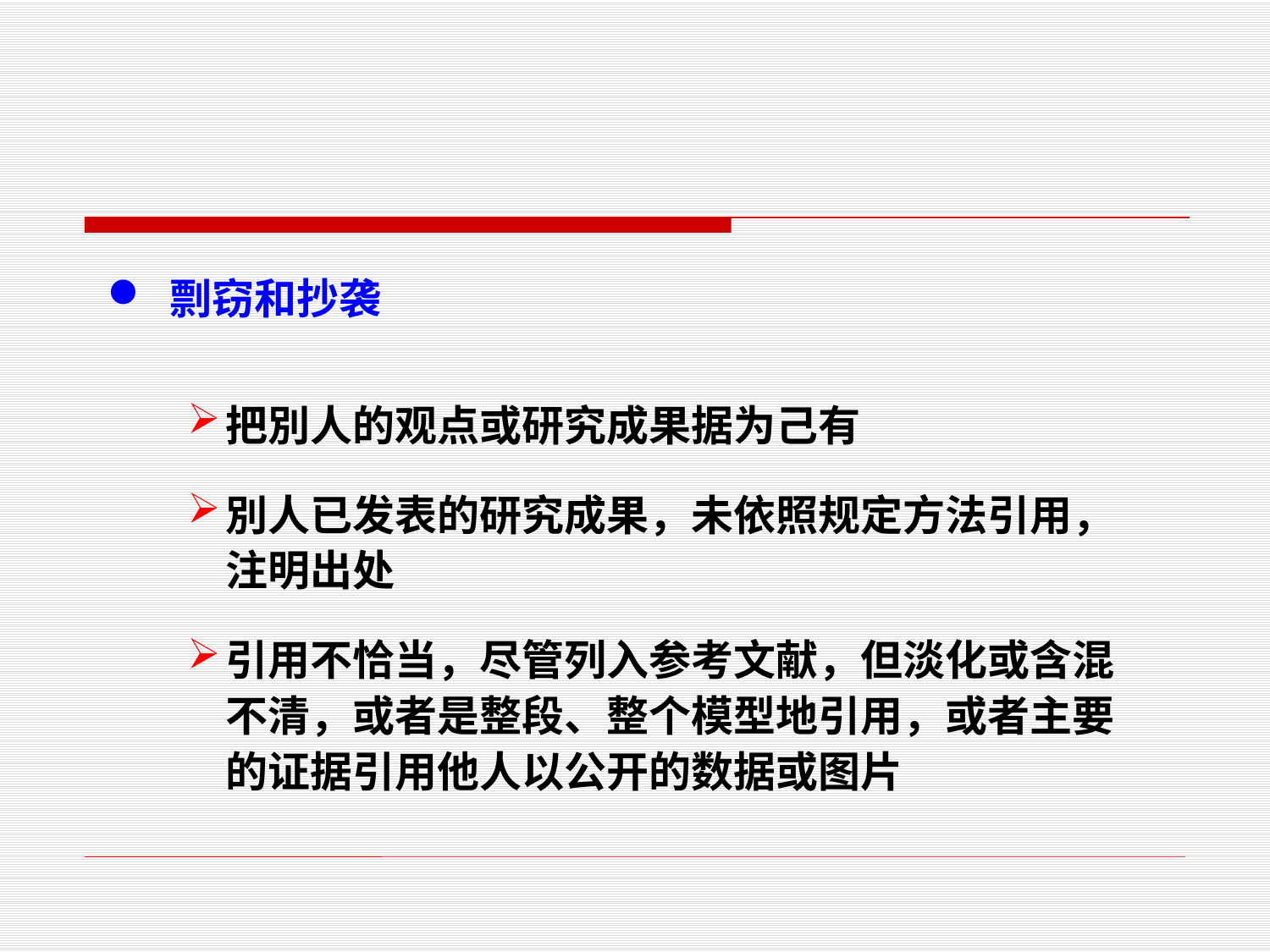

剽窃和抄袭
把別人的观点或研究成果据为己有
別人已发表的研究成果，未依照规定方法引用，注明出处
引用不恰当，尽管列入参考文献，但淡化或含混不清，或者是整段、整个模型地引用，或者主要的证据引用他人以公开的数据或图片